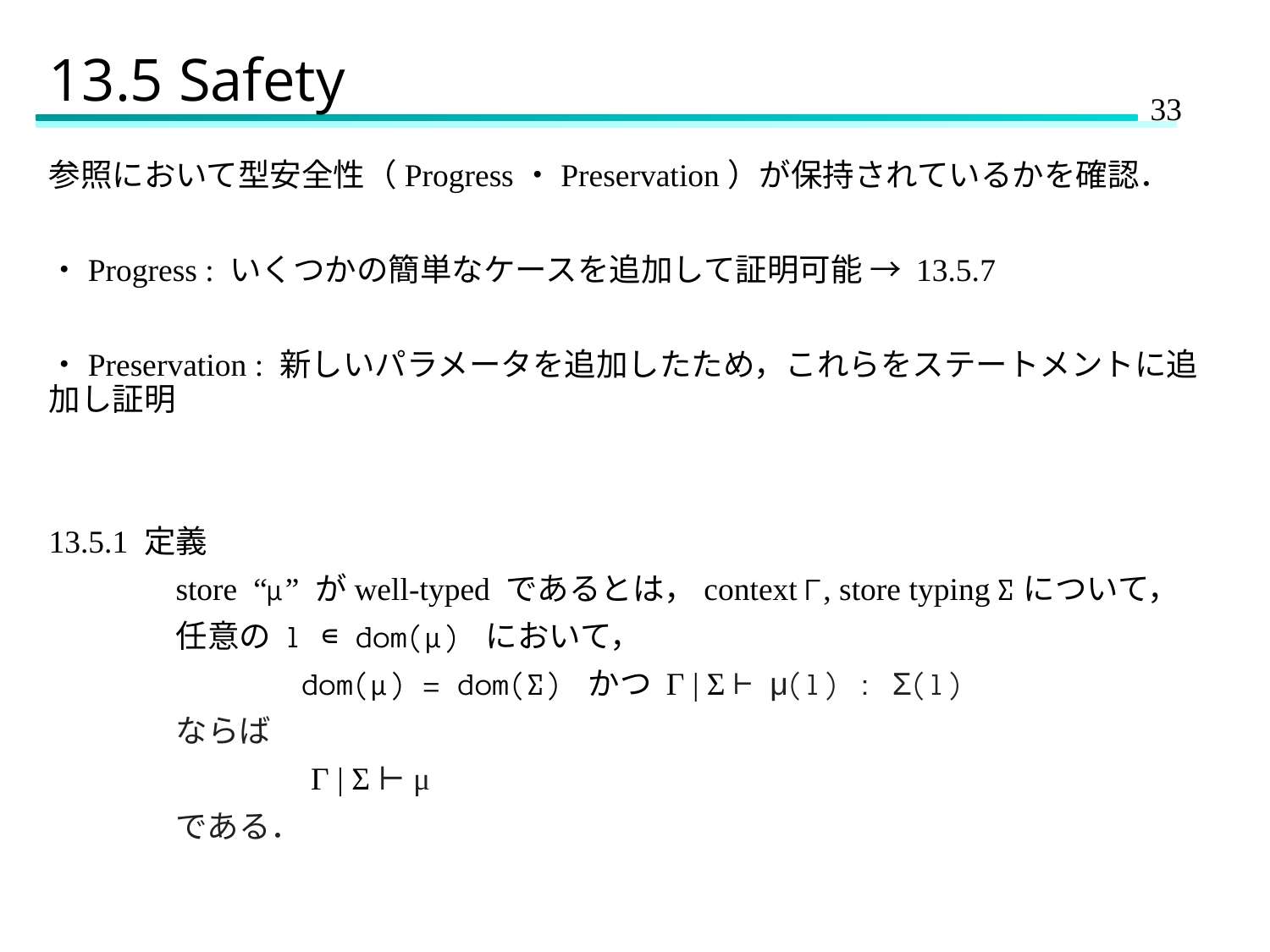

# 13.5 Safety
参照において型安全性（Progress・Preservation）が保持されているかを確認．

・Progress : いくつかの簡単なケースを追加して証明可能 → 13.5.7

・Preservation : 新しいパラメータを追加したため，これらをステートメントに追加し証明

13.5.1 定義
	store  “μ” がwell-typed であるとは，context Γ, store typing Σについて，
	任意の l ∊ dom(μ) において，
		dom(μ) = dom(Σ) かつ Γ | Σ ⊢ μ(l) : Σ(l)
	ならば
		 Γ | Σ ⊢ μ
	である．